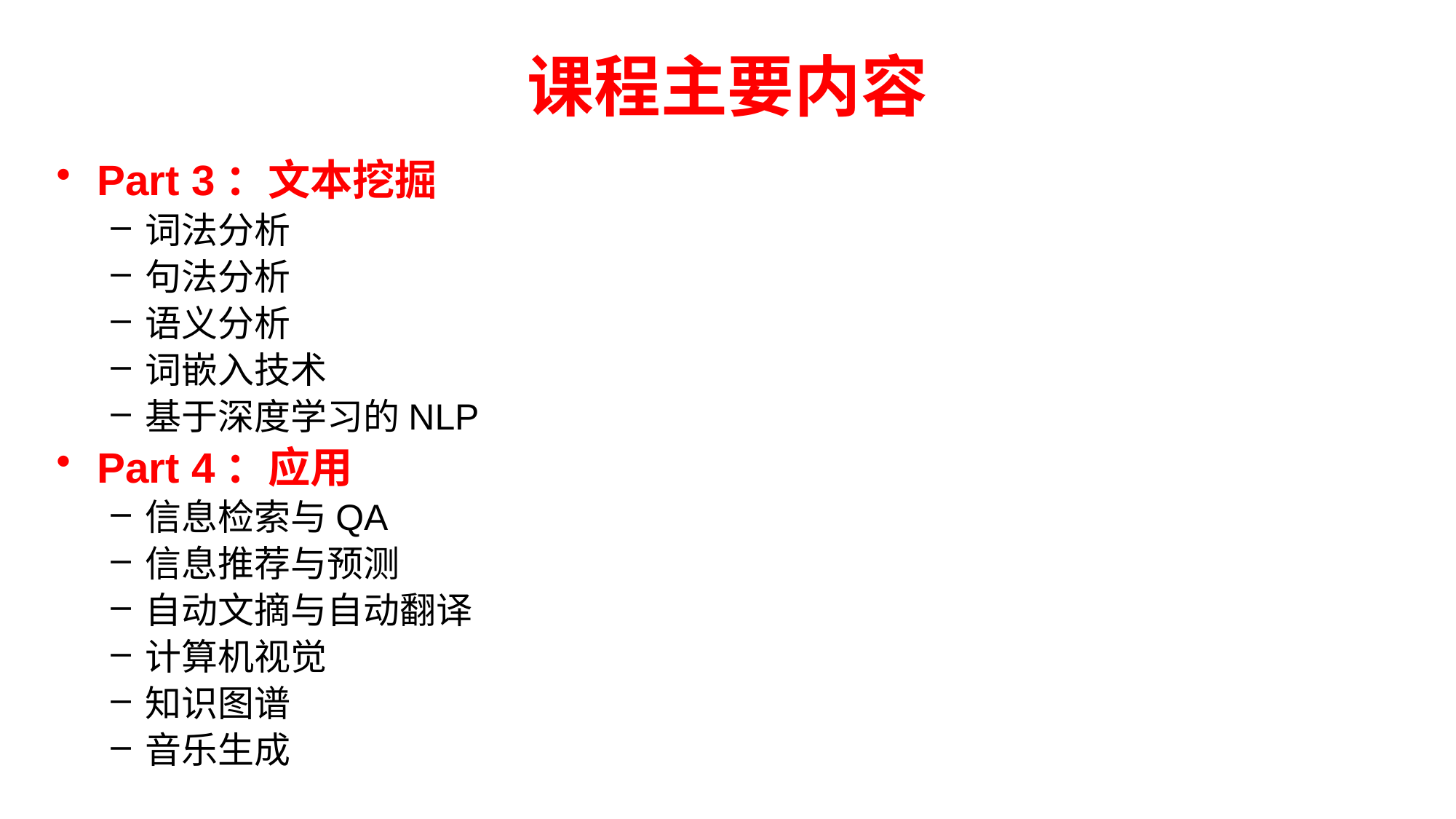

# 课程主要内容
Part 3：文本挖掘
词法分析
句法分析
语义分析
词嵌入技术
基于深度学习的NLP
Part 4：应用
信息检索与QA
信息推荐与预测
自动文摘与自动翻译
计算机视觉
知识图谱
音乐生成